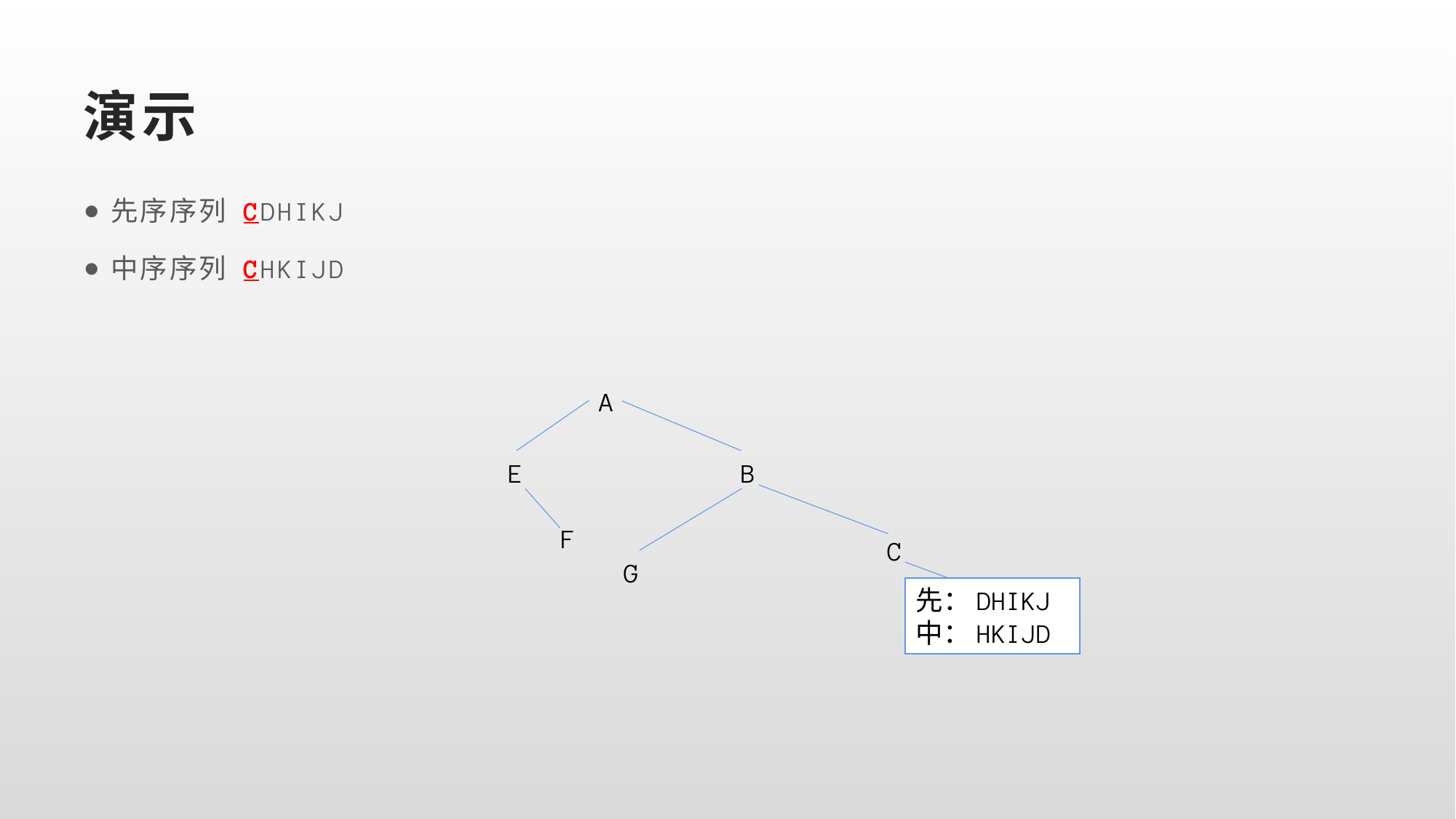

# 演示
先序序列 CDHIKJ
中序序列 CHKIJD

A
E
B
F
C
G
先：DHIKJ
中：HKIJD